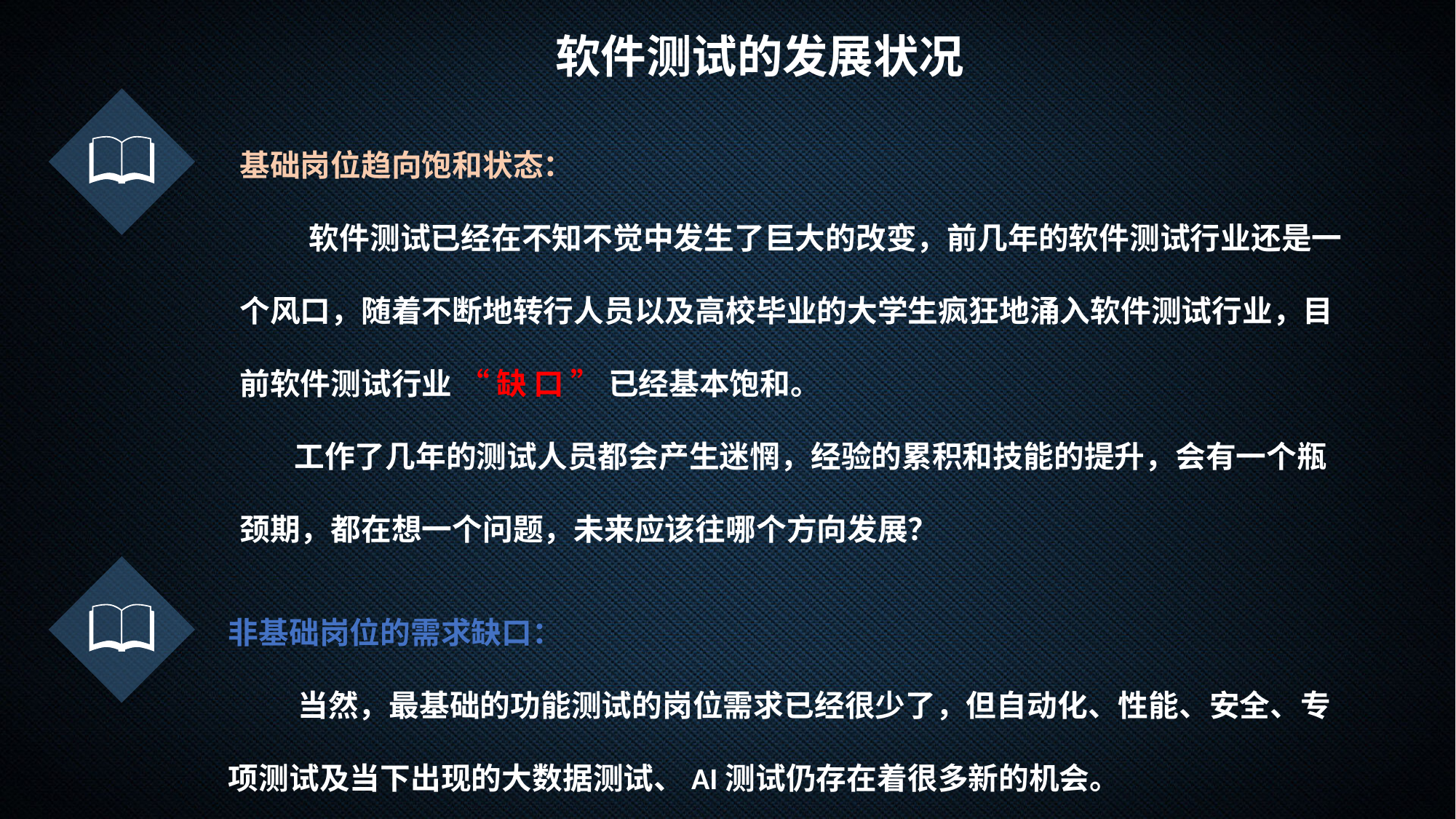

软件测试的发展状况

基础岗位趋向饱和状态：
         软件测试已经在不知不觉中发生了巨大的改变，前几年的软件测试行业还是一个风口，随着不断地转行人员以及高校毕业的大学生疯狂地涌入软件测试行业，目前软件测试行业 “ 缺 口 ” 已经基本饱和。
工作了几年的测试人员都会产生迷惘，经验的累积和技能的提升，会有一个瓶颈期，都在想一个问题，未来应该往哪个方向发展？

非基础岗位的需求缺口：
         当然，最基础的功能测试的岗位需求已经很少了，但自动化、性能、安全、专项测试及当下出现的大数据测试、AI测试仍存在着很多新的机会。